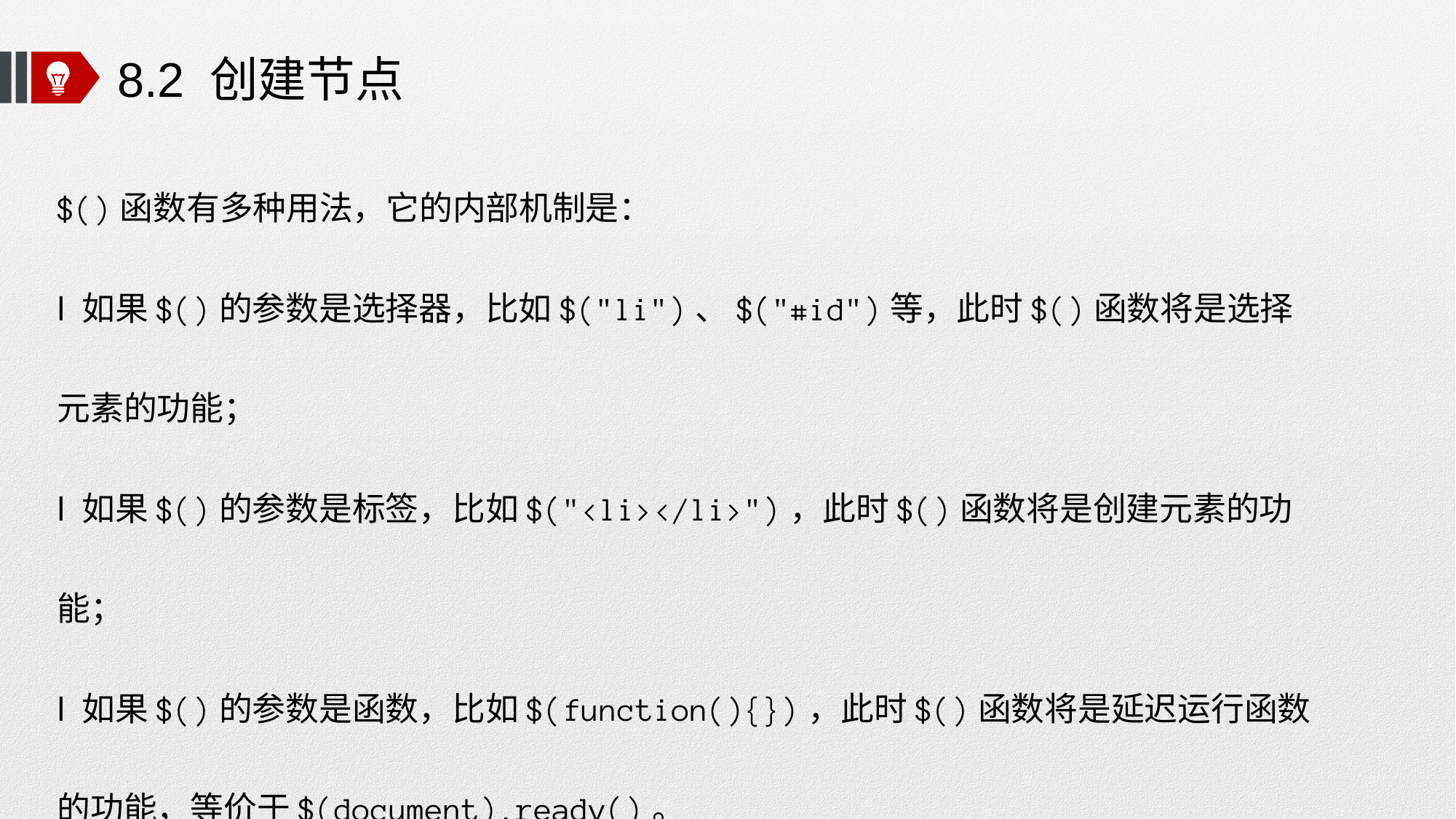

# 8.2 创建节点

$()函数有多种用法，它的内部机制是：
l 如果$()的参数是选择器，比如$("li")、$("#id")等，此时$()函数将是选择元素的功能；
l 如果$()的参数是标签，比如$("<li></li>")，此时$()函数将是创建元素的功能；
l 如果$()的参数是函数，比如$(function(){})，此时$()函数将是延迟运行函数的功能，等价于$(document).ready()。